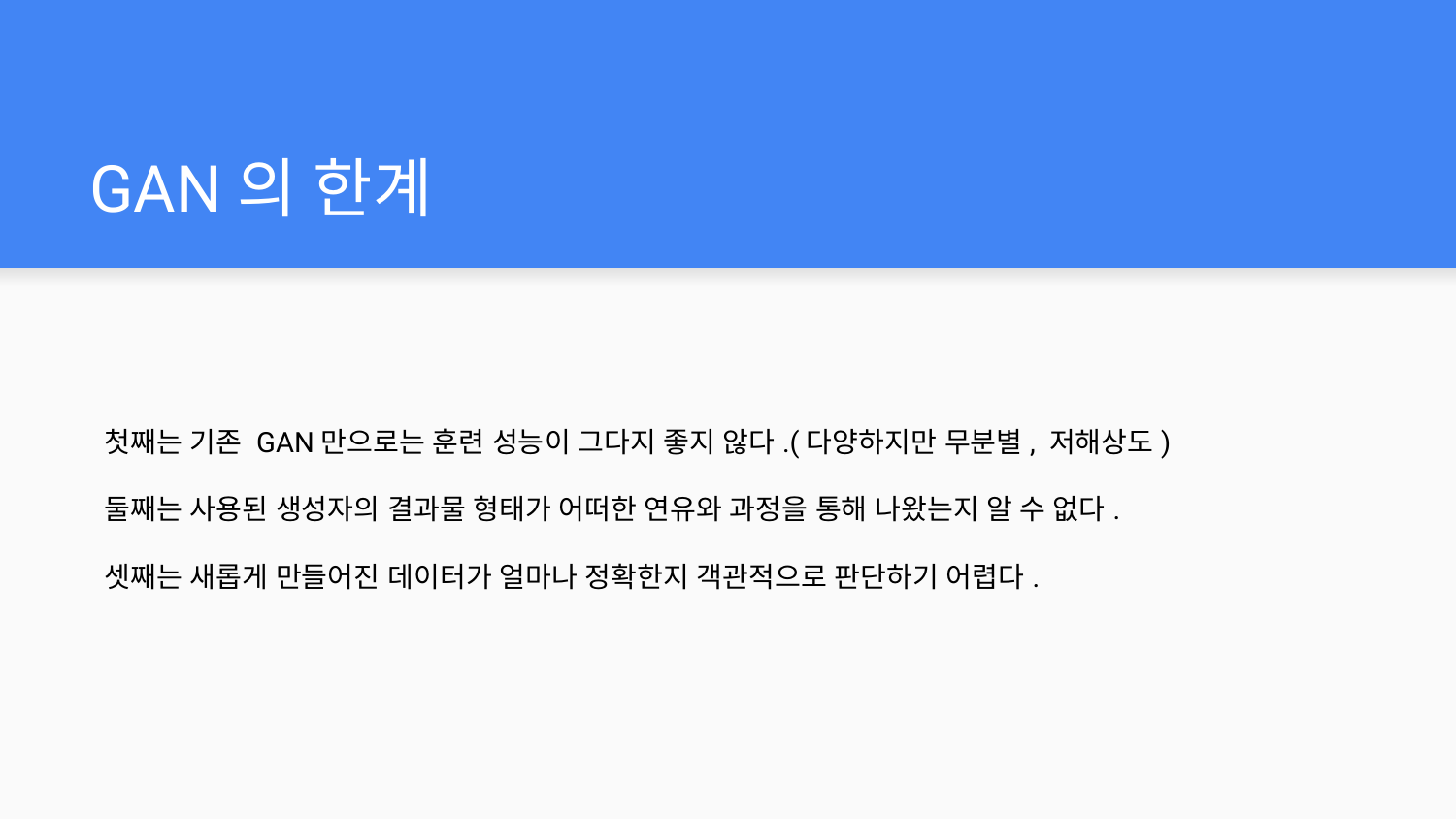

# GAN의 한계
첫째는 기존 GAN만으로는 훈련 성능이 그다지 좋지 않다.(다양하지만 무분별, 저해상도)

둘째는 사용된 생성자의 결과물 형태가 어떠한 연유와 과정을 통해 나왔는지 알 수 없다.

셋째는 새롭게 만들어진 데이터가 얼마나 정확한지 객관적으로 판단하기 어렵다.